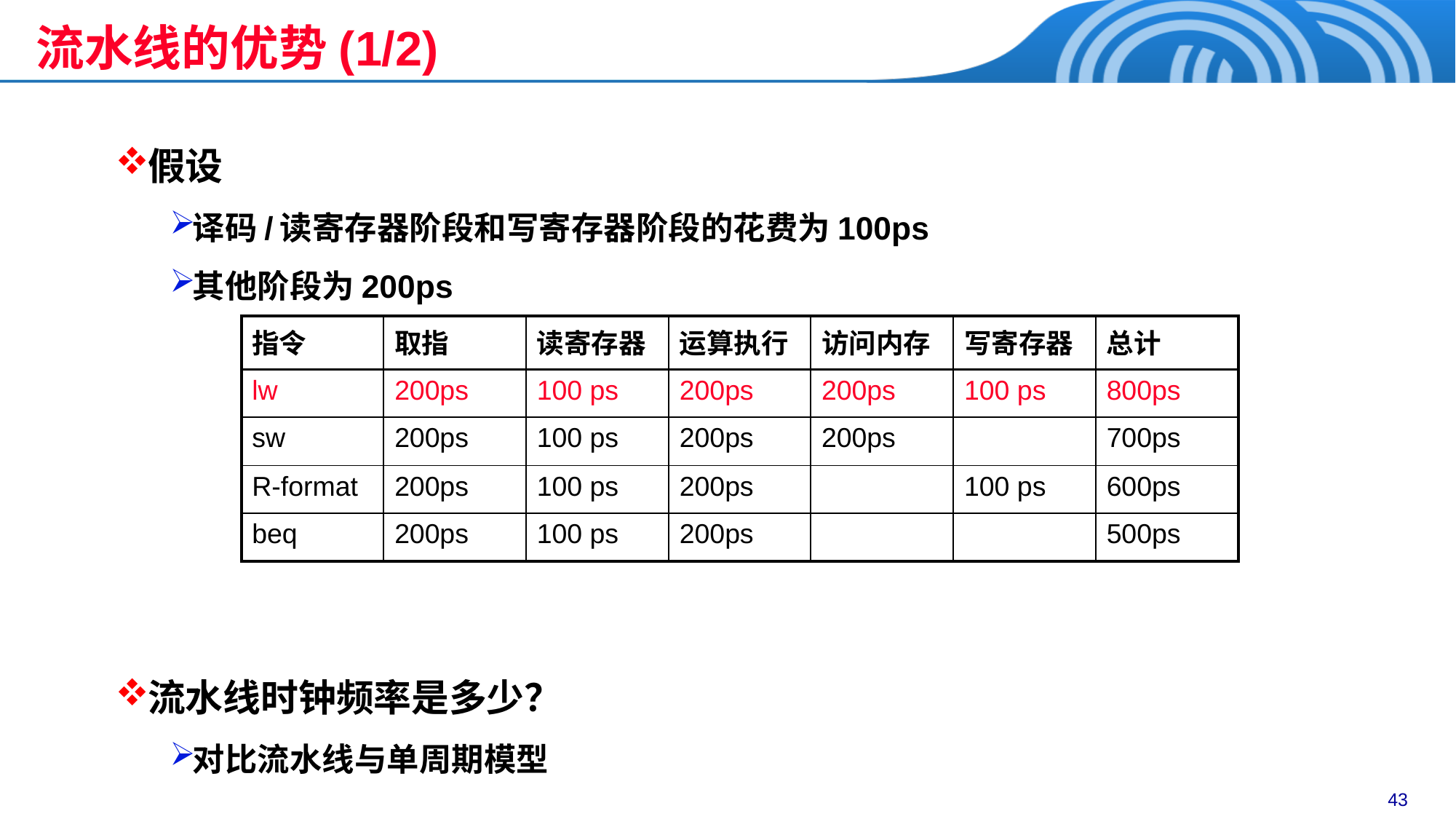

流水线的优势(1/2)
假设
译码/读寄存器阶段和写寄存器阶段的花费为100ps
其他阶段为200ps

流水线时钟频率是多少？
对比流水线与单周期模型
| 指令 | 取指 | 读寄存器 | 运算执行 | 访问内存 | 写寄存器 | 总计 |
| --- | --- | --- | --- | --- | --- | --- |
| lw | 200ps | 100 ps | 200ps | 200ps | 100 ps | 800ps |
| sw | 200ps | 100 ps | 200ps | 200ps |  | 700ps |
| R-format | 200ps | 100 ps | 200ps |  | 100 ps | 600ps |
| beq | 200ps | 100 ps | 200ps |  |  | 500ps |